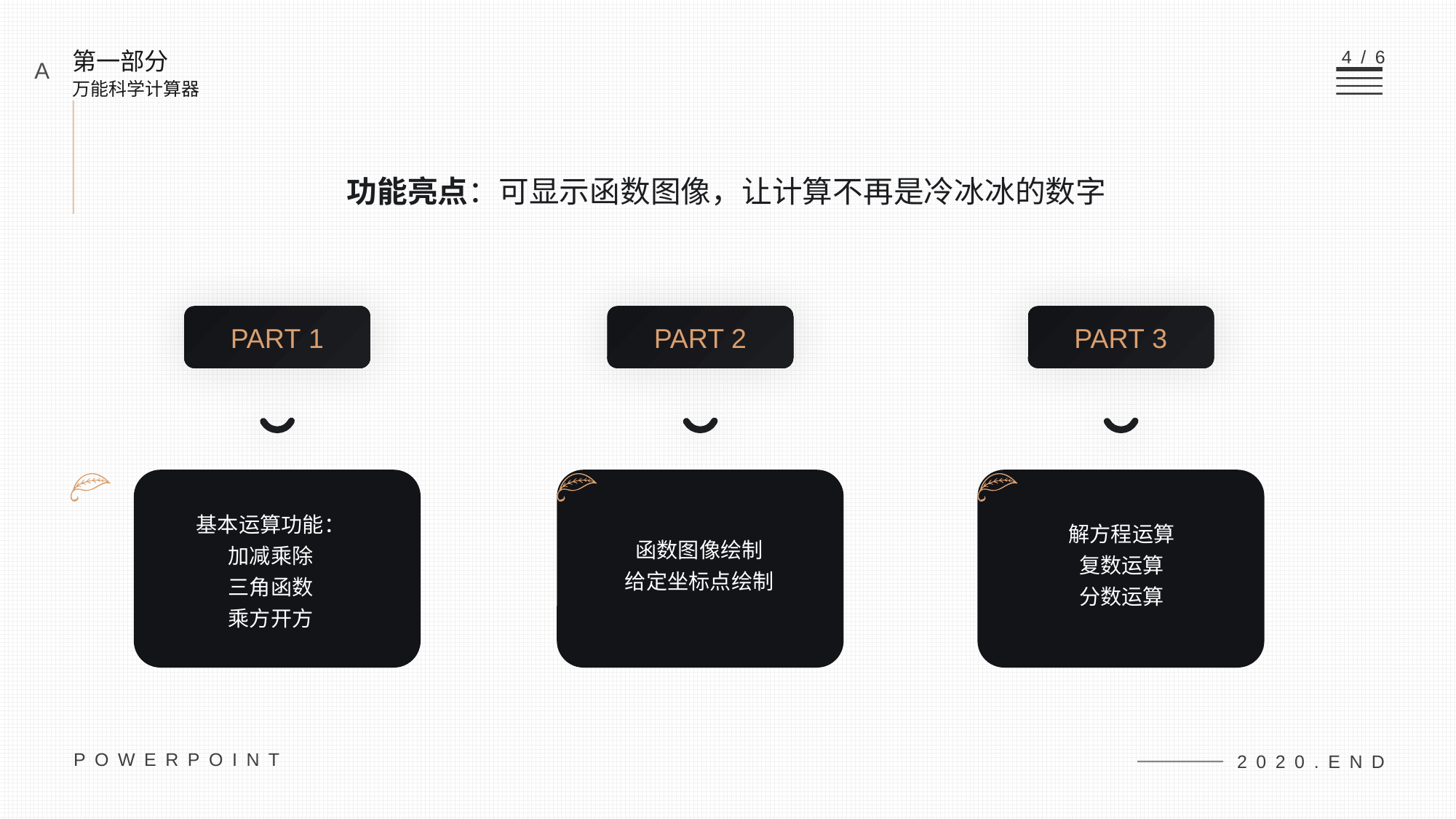

4/6

第一部分
万能科学计算器
A

功能亮点：可显示函数图像，让计算不再是冷冰冰的数字
PART 1
PART 2
PART 3
1

基本运算功能：
加减乘除
三角函数
乘方开方

解方程运算
复数运算
分数运算
函数图像绘制
给定坐标点绘制
POWERPOINT
2020.END